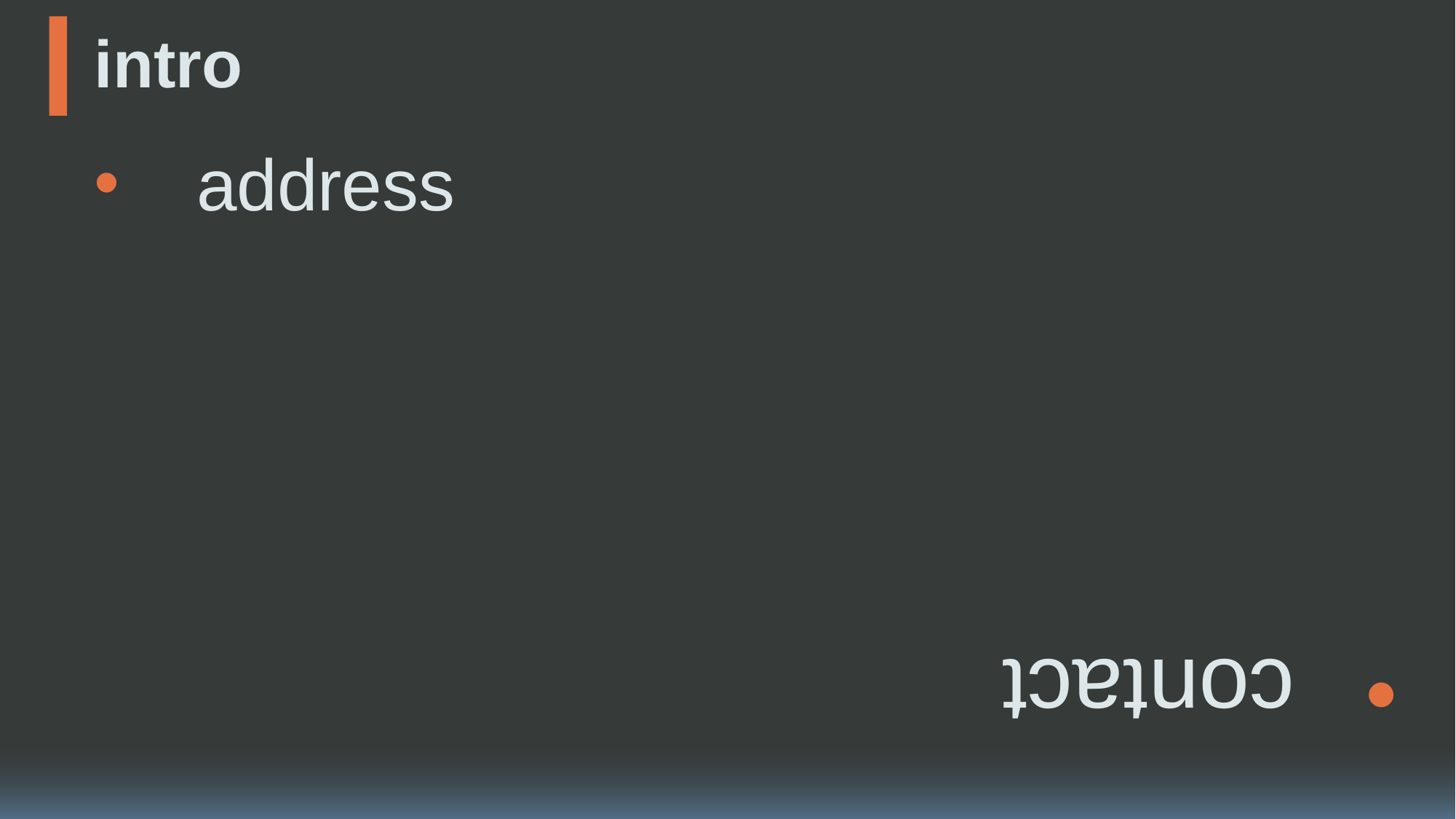

# intro
address
: 708-1225
  岡山県津山市西下 556-1
name
id
hobby
like & dislike
contact